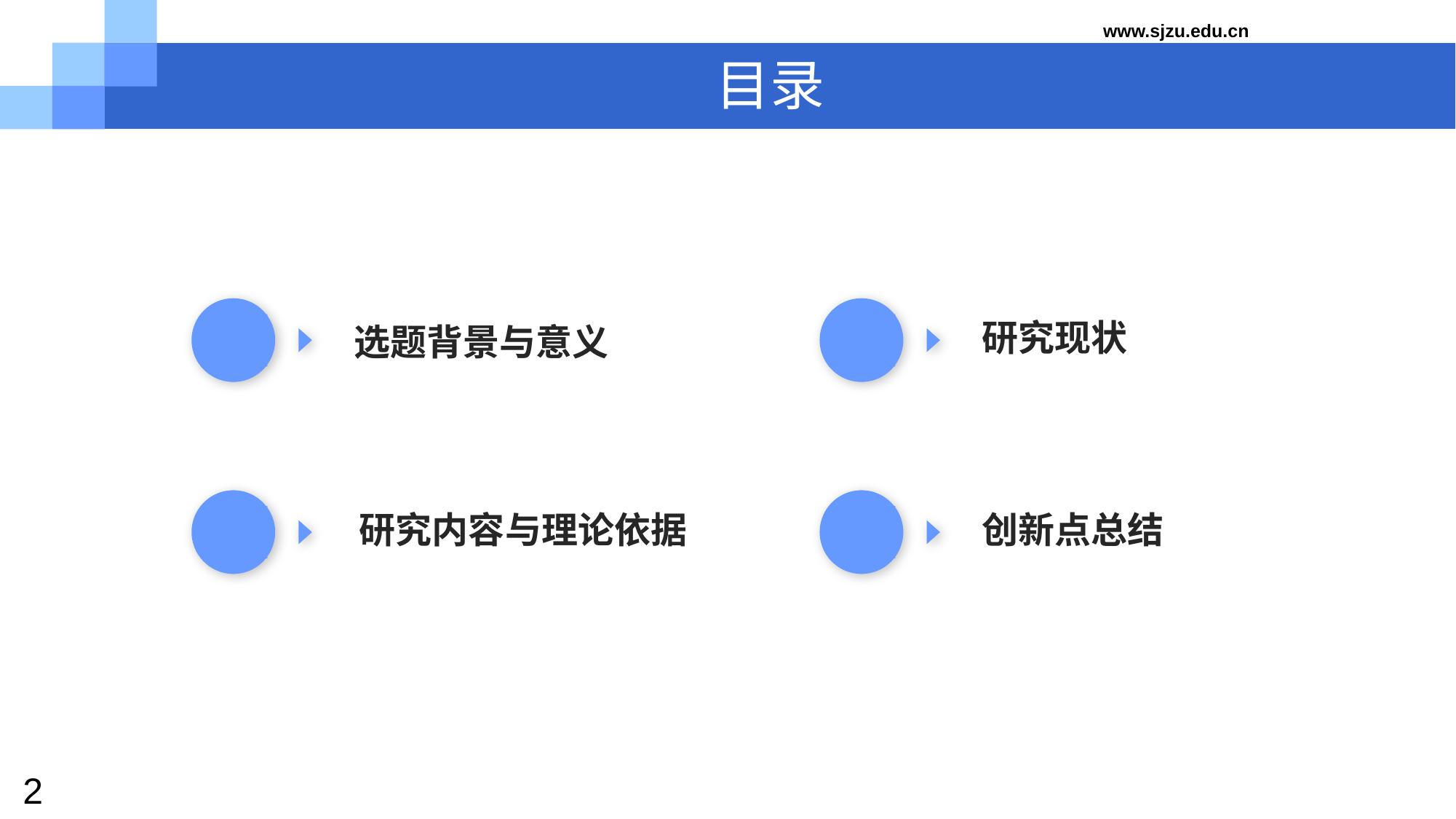

www.sjzu.edu.cn
# 目录

研究现状
选题背景与意义

研究内容与理论依据
创新点总结
2